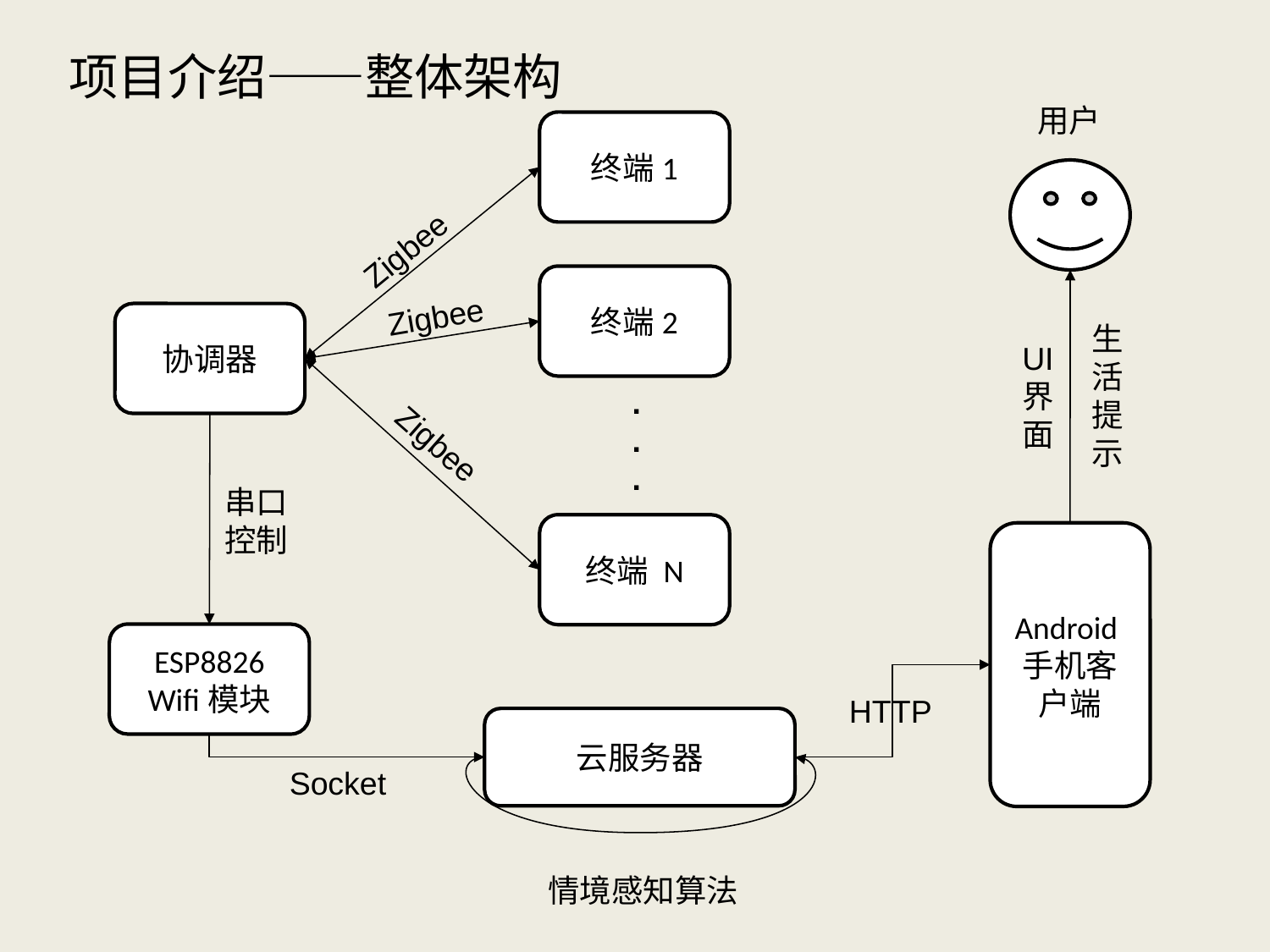

项目介绍——整体架构
用户
终端1

Zigbee
终端2
点击添加文本
Zigbee
协调器
生活提示
UI界面
.
.
.
点击添加文本
Zigbee
串口控制
终端 N
Android手机客户端
点击添加文本
ESP8826
Wifi模块
HTTP
云服务器
Socket
点击添加文本
情境感知算法